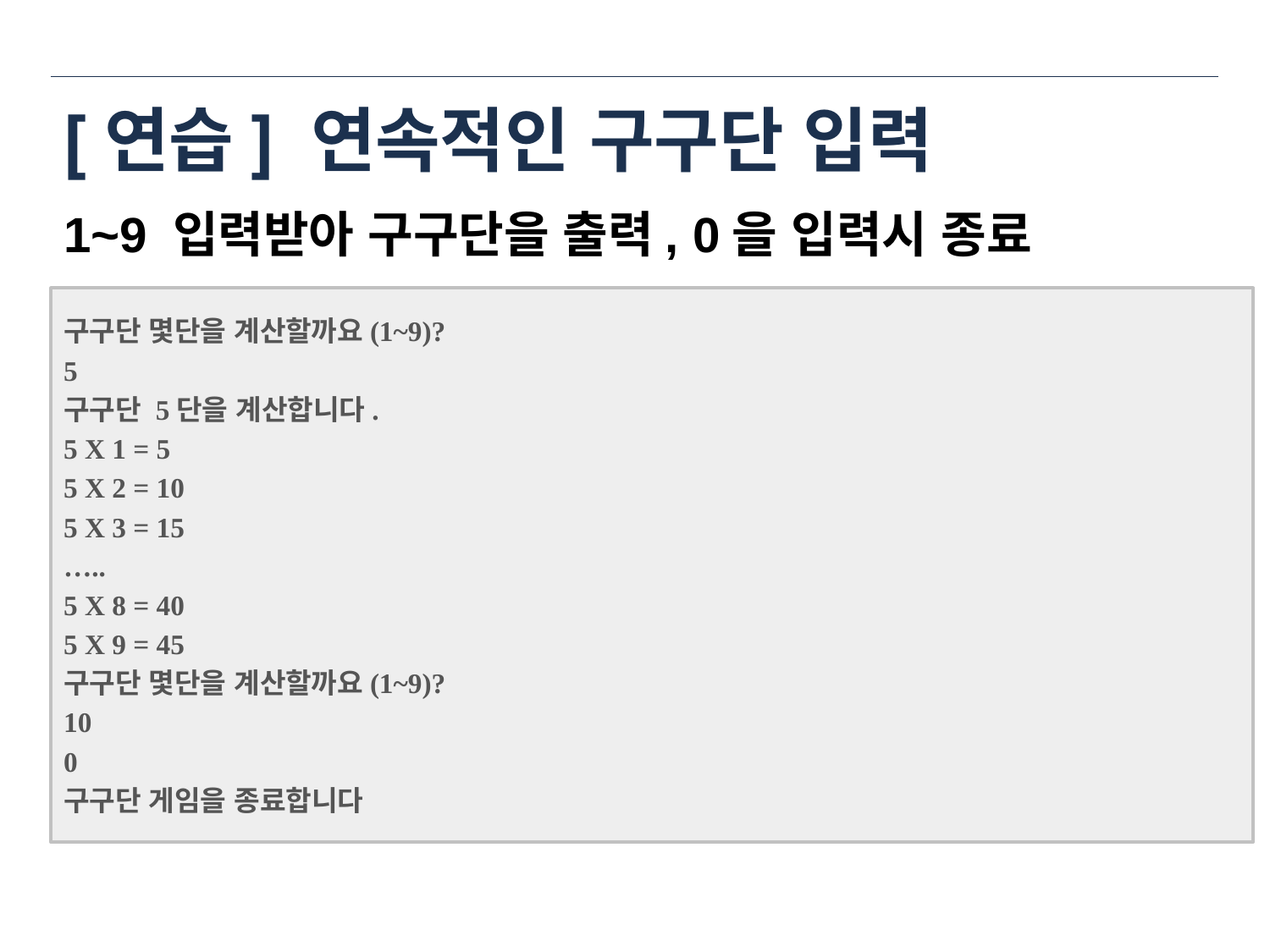

# [연습] 연속적인 구구단 입력
1~9 입력받아 구구단을 출력, 0을 입력시 종료
구구단 몇단을 계산할까요(1~9)?
5
구구단 5단을 계산합니다.
5 X 1 = 5
5 X 2 = 10
5 X 3 = 15
…..
5 X 8 = 40
5 X 9 = 45
구구단 몇단을 계산할까요(1~9)?
10
0
구구단 게임을 종료합니다